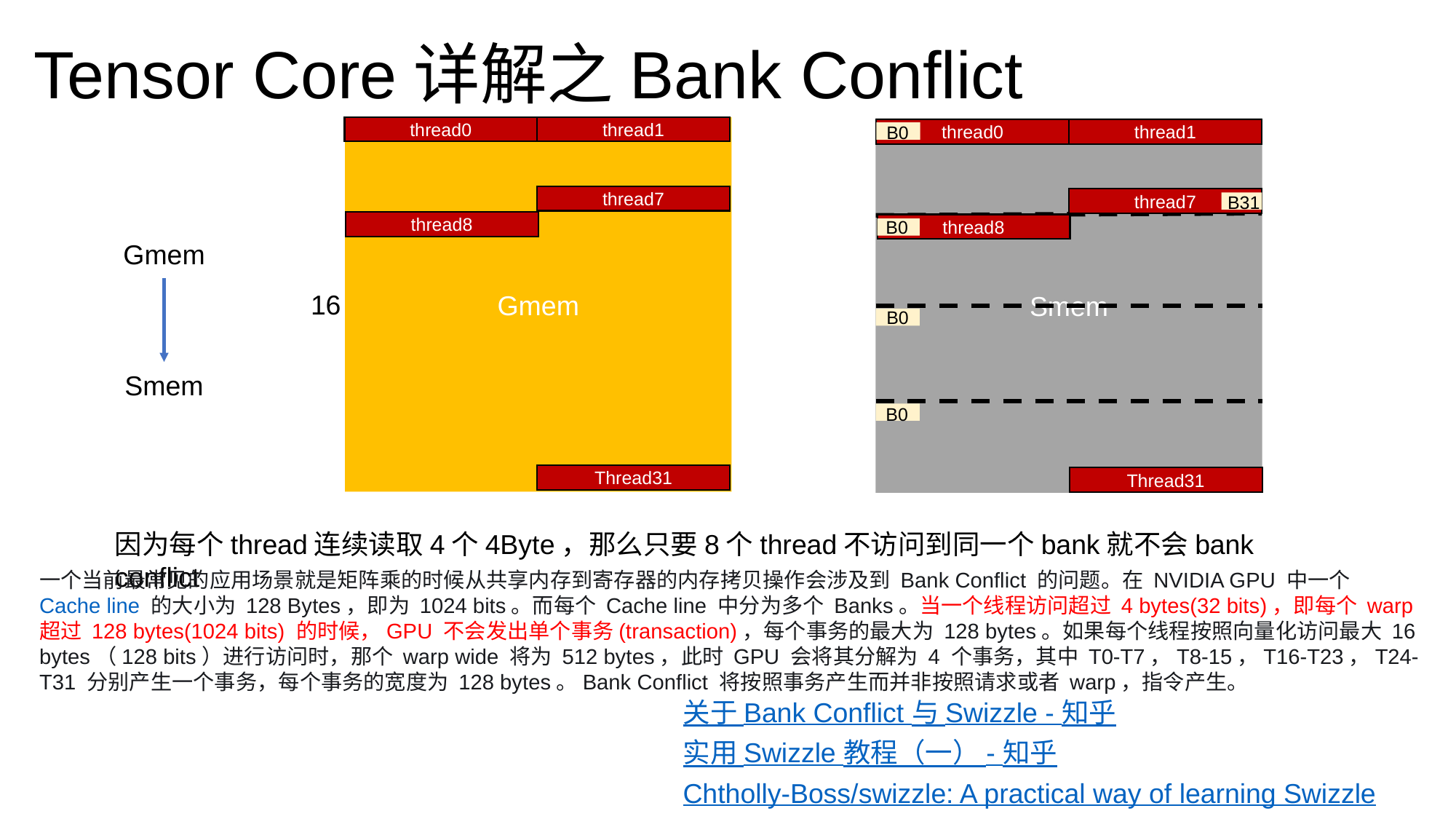

Tensor Core详解之Bank Conflict
B0
thread0
thread1
Gmem
Smem
thread0
thread1

B31
thread7
thread7

B0
thread8
thread8

Gmem

Smem
16
B0

B0

Thread31
Thread31
因为每个thread连续读取4个4Byte，那么只要8个thread不访问到同一个bank就不会bank conflict
一个当前最常见的应用场景就是矩阵乘的时候从共享内存到寄存器的内存拷贝操作会涉及到 Bank Conflict 的问题。在 NVIDIA GPU 中一个 Cache line 的大小为 128 Bytes，即为 1024 bits。而每个 Cache line 中分为多个 Banks。当一个线程访问超过 4 bytes(32 bits)，即每个 warp 超过 128 bytes(1024 bits) 的时候，GPU 不会发出单个事务(transaction)，每个事务的最大为 128 bytes。如果每个线程按照向量化访问最大 16 bytes（128 bits）进行访问时，那个 warp wide 将为 512 bytes，此时 GPU 会将其分解为 4 个事务，其中 T0-T7，T8-15，T16-T23，T24-T31 分别产生一个事务，每个事务的宽度为 128 bytes。Bank Conflict 将按照事务产生而并非按照请求或者 warp，指令产生。
关于 Bank Conflict 与 Swizzle - 知乎
实用 Swizzle 教程（一） - 知乎
Chtholly-Boss/swizzle: A practical way of learning Swizzle